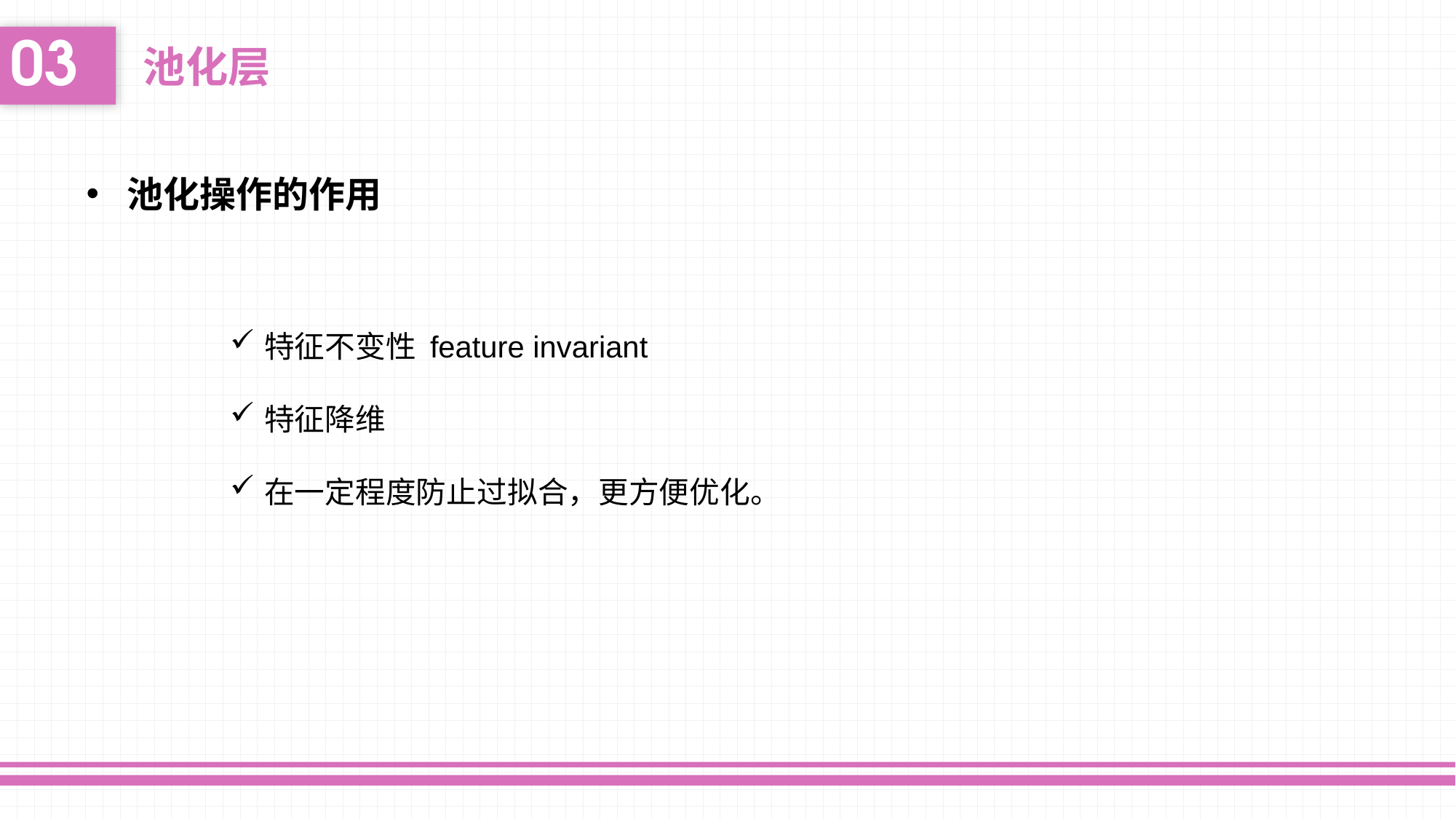

03
池化层
池化操作的作用
特征不变性 feature invariant
特征降维
在一定程度防止过拟合，更方便优化。